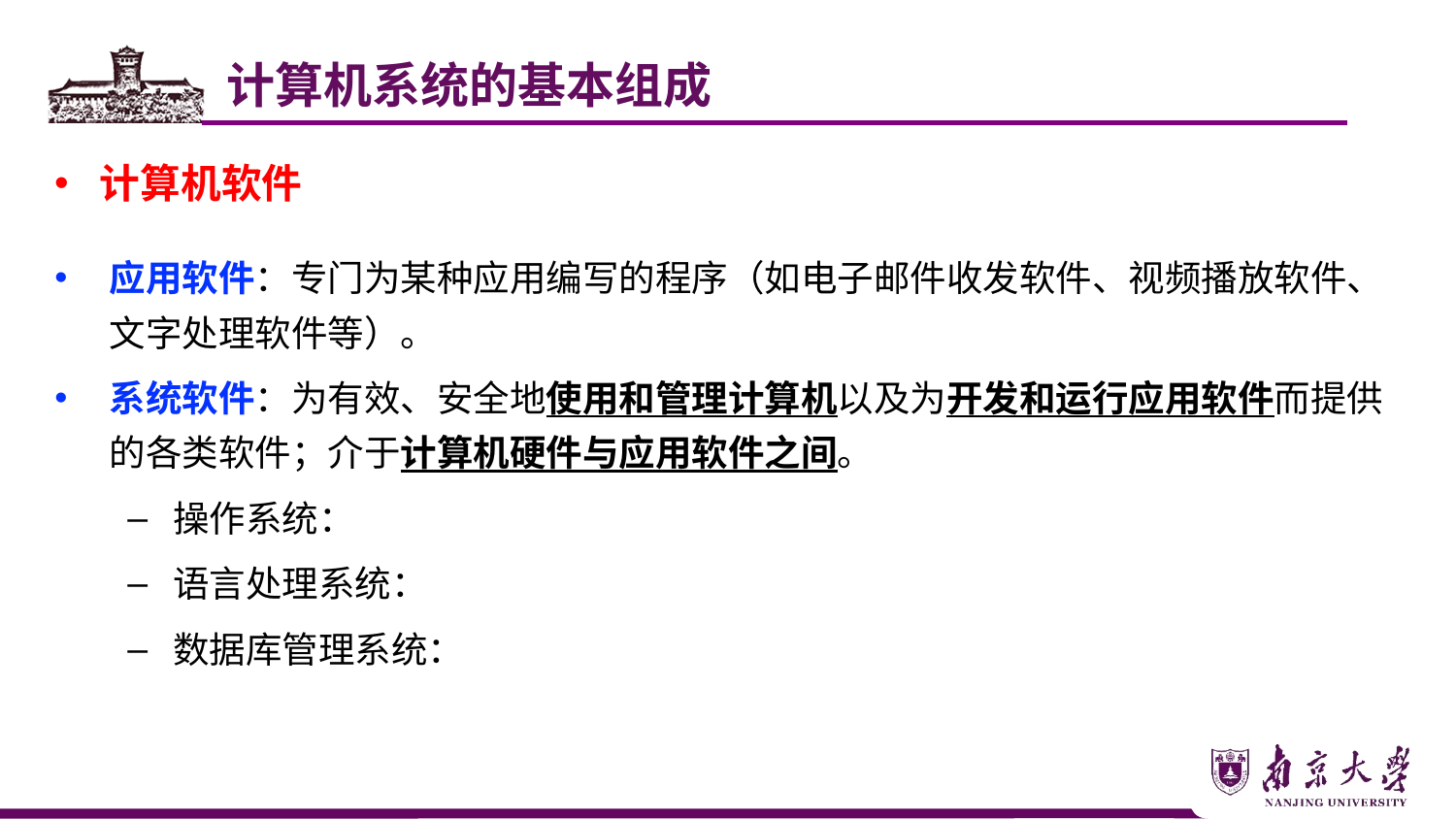

计算机系统的基本组成
计算机软件
应用软件：专门为某种应用编写的程序（如电子邮件收发软件、视频播放软件、文字处理软件等）。
系统软件：为有效、安全地使用和管理计算机以及为开发和运行应用软件而提供的各类软件；介于计算机硬件与应用软件之间。
操作系统：
语言处理系统：
数据库管理系统：